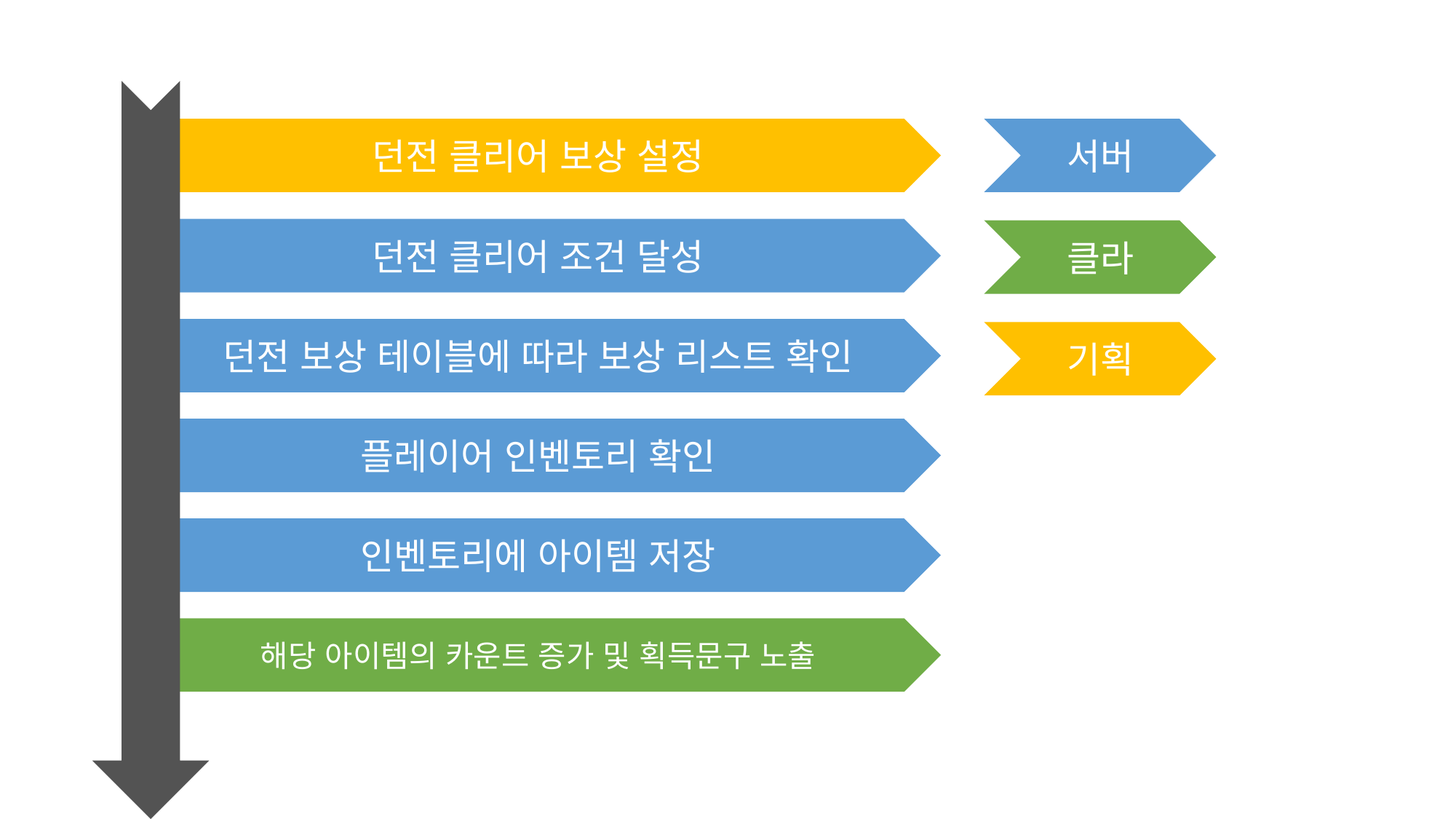

던전 클리어 보상 설정
서버
던전 클리어 조건 달성
클라
던전 보상 테이블에 따라 보상 리스트 확인
기획

플레이어 인벤토리 확인
인벤토리에 아이템 저장
해당 아이템의 카운트 증가 및 획득문구 노출